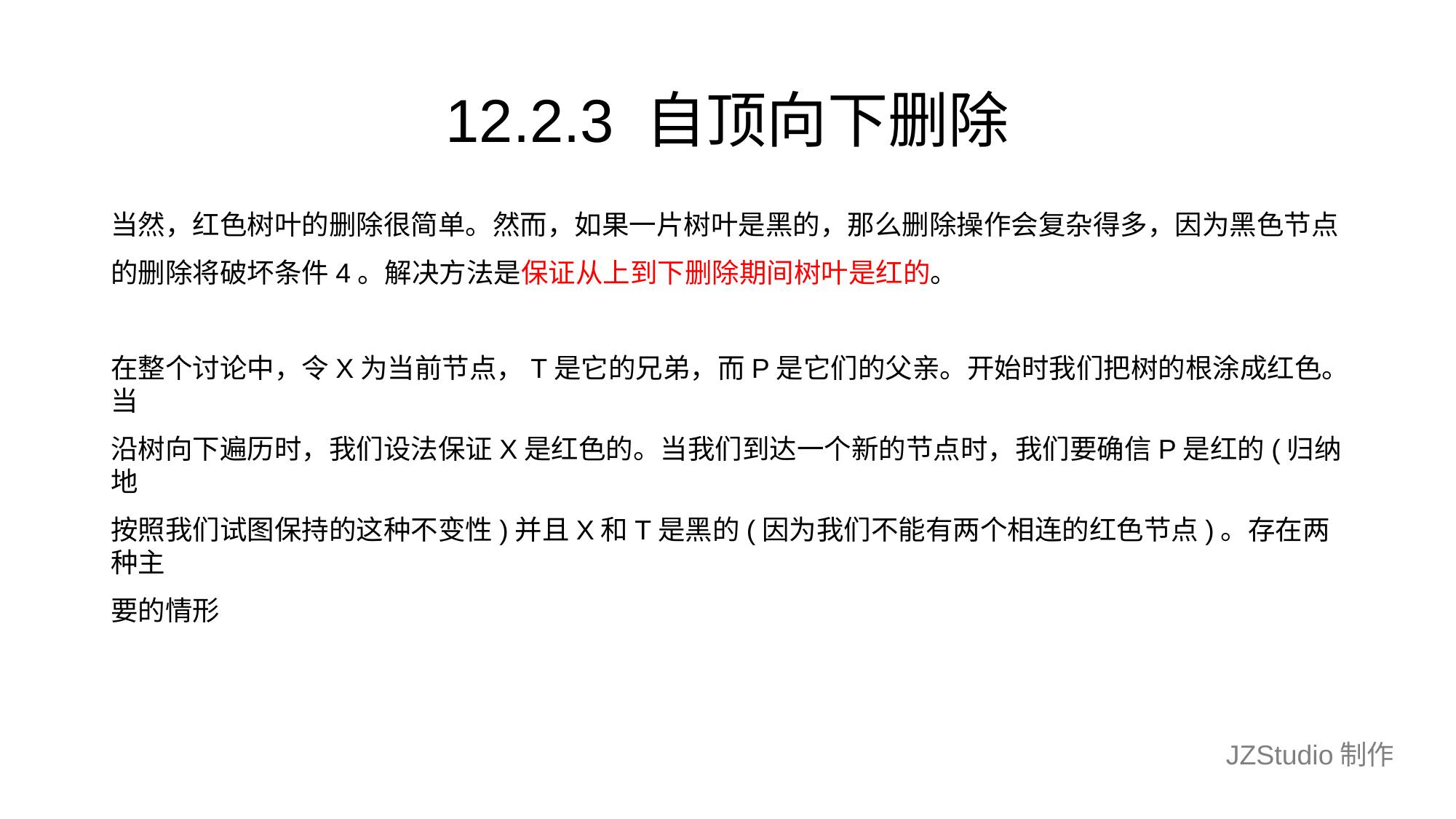

# 12.2.3 自顶向下删除
当然，红色树叶的删除很简单。然而，如果一片树叶是黑的，那么删除操作会复杂得多，因为黑色节点
的删除将破坏条件4。解决方法是保证从上到下删除期间树叶是红的。

在整个讨论中，令X为当前节点，T是它的兄弟，而P是它们的父亲。开始时我们把树的根涂成红色。当
沿树向下遍历时，我们设法保证X是红色的。当我们到达一个新的节点时，我们要确信P是红的(归纳地
按照我们试图保持的这种不变性)并且X和T是黑的(因为我们不能有两个相连的红色节点)。存在两种主
要的情形